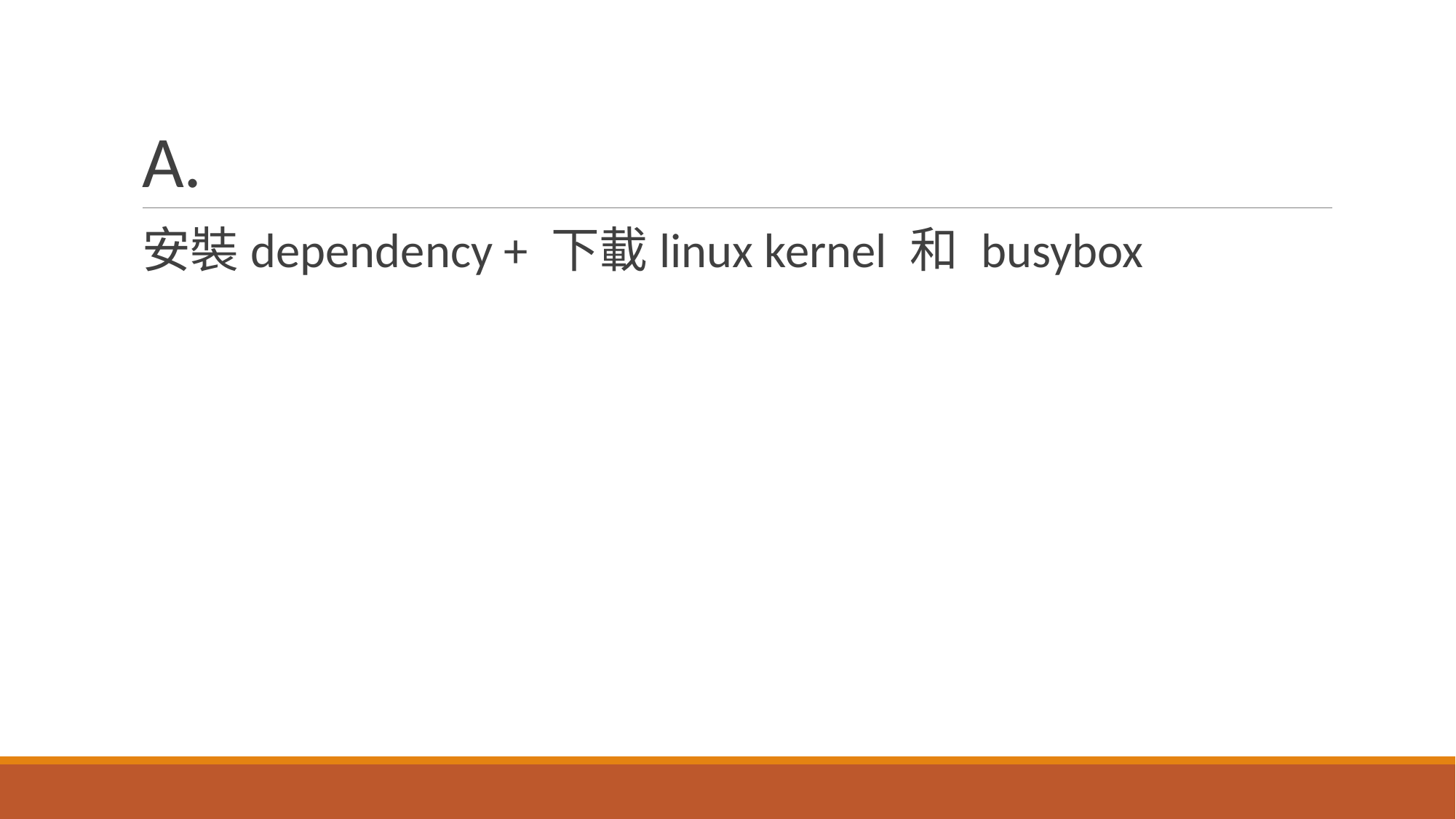

# A.
安裝dependency + 下載linux kernel 和 busybox